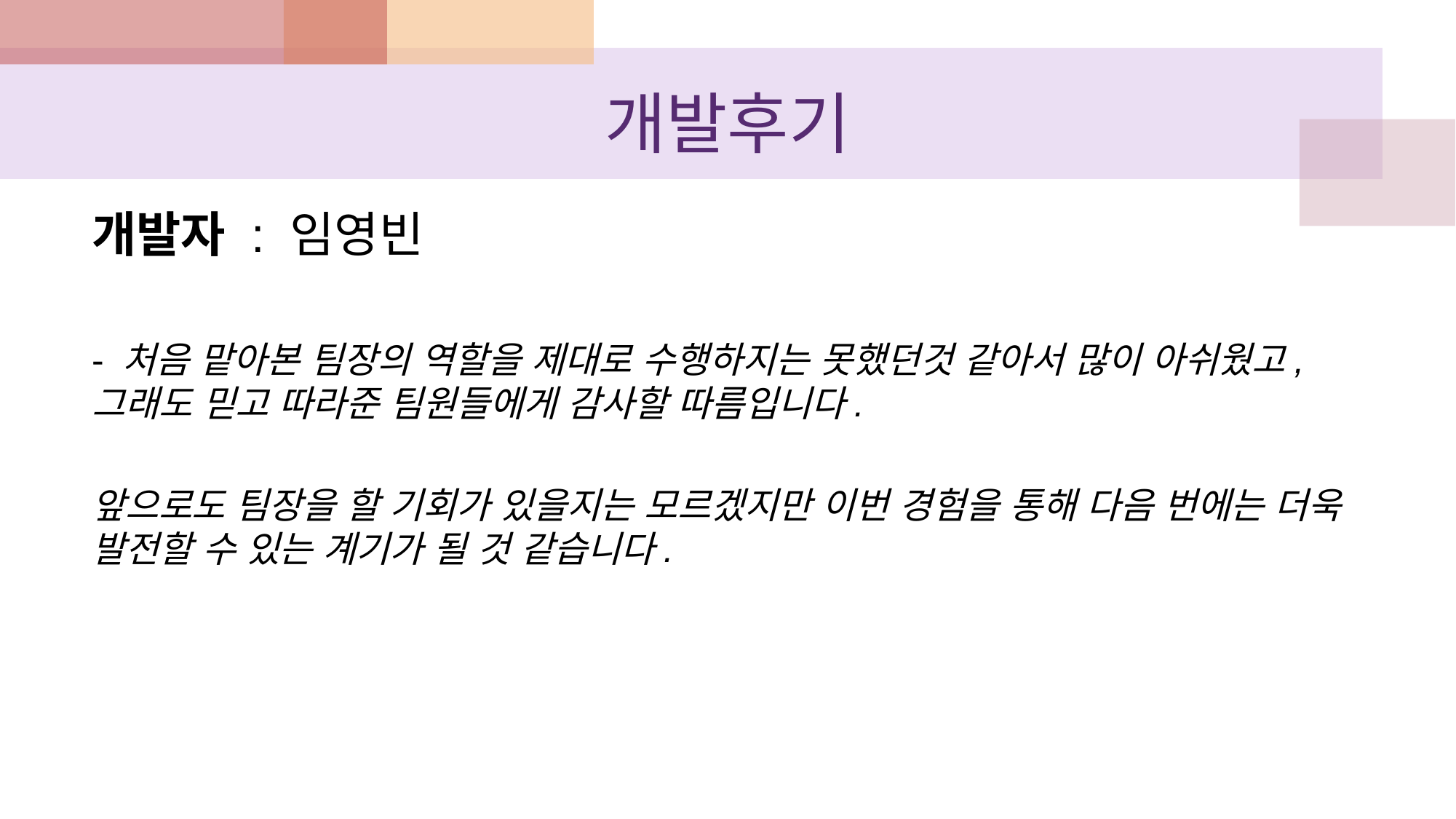

# 개발후기
개발자 : 임영빈

- 처음 맡아본 팀장의 역할을 제대로 수행하지는 못했던것 같아서 많이 아쉬웠고,  그래도 믿고 따라준 팀원들에게 감사할 따름입니다.

앞으로도 팀장을 할 기회가 있을지는 모르겠지만 이번 경험을 통해 다음 번에는 더욱 발전할 수 있는 계기가 될 것 같습니다.